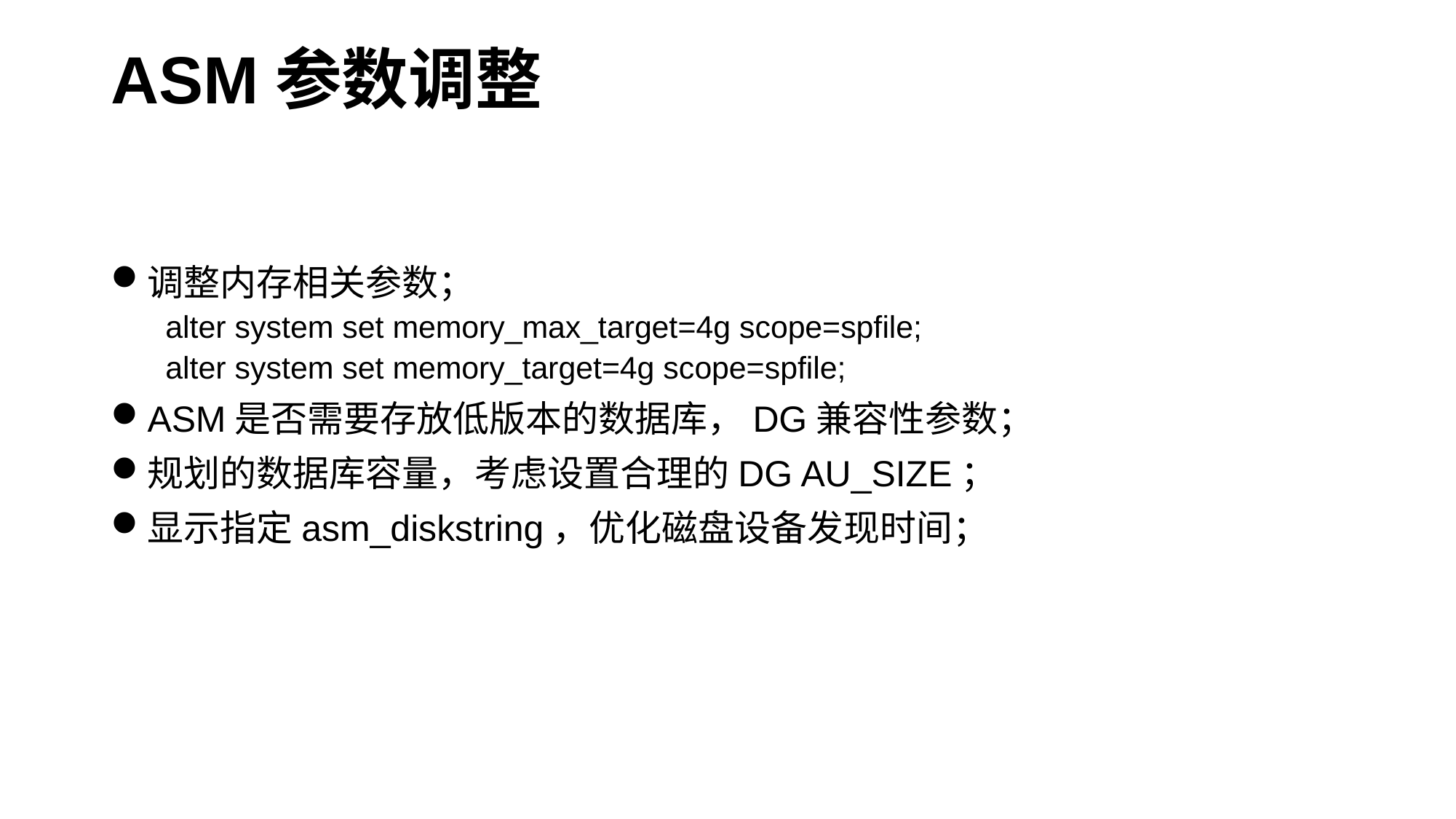

# ASM参数调整

调整内存相关参数；
alter system set memory_max_target=4g scope=spfile;
alter system set memory_target=4g scope=spfile;
ASM是否需要存放低版本的数据库，DG兼容性参数；
规划的数据库容量，考虑设置合理的DG AU_SIZE；
显示指定asm_diskstring，优化磁盘设备发现时间；